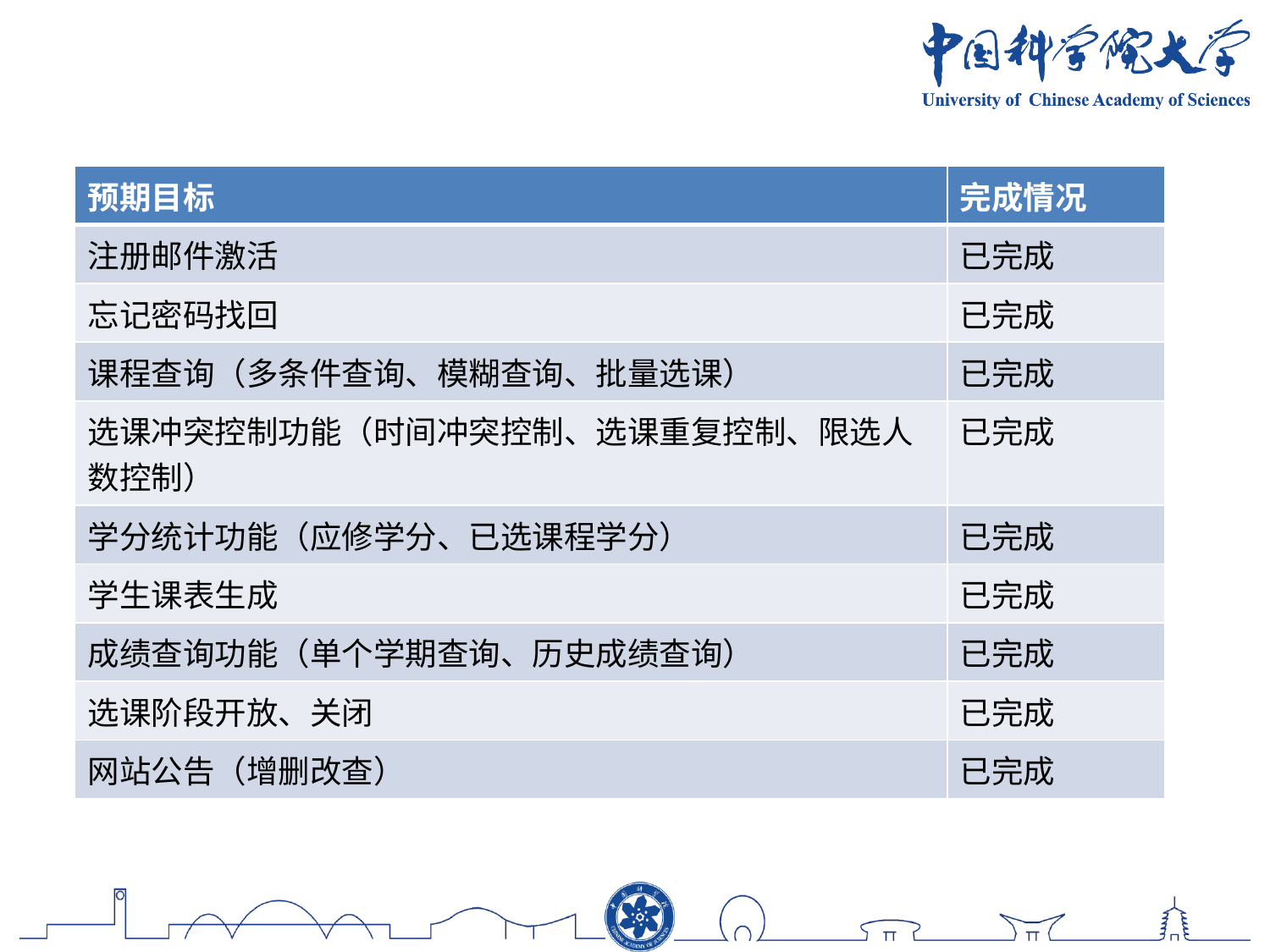

| 预期目标 | 完成情况 |
| --- | --- |
| 注册邮件激活 | 已完成 |
| 忘记密码找回 | 已完成 |
| 课程查询（多条件查询、模糊查询、批量选课） | 已完成 |
| 选课冲突控制功能（时间冲突控制、选课重复控制、限选人数控制） | 已完成 |
| 学分统计功能（应修学分、已选课程学分） | 已完成 |
| 学生课表生成 | 已完成 |
| 成绩查询功能（单个学期查询、历史成绩查询） | 已完成 |
| 选课阶段开放、关闭 | 已完成 |
| 网站公告（增删改查） | 已完成 |